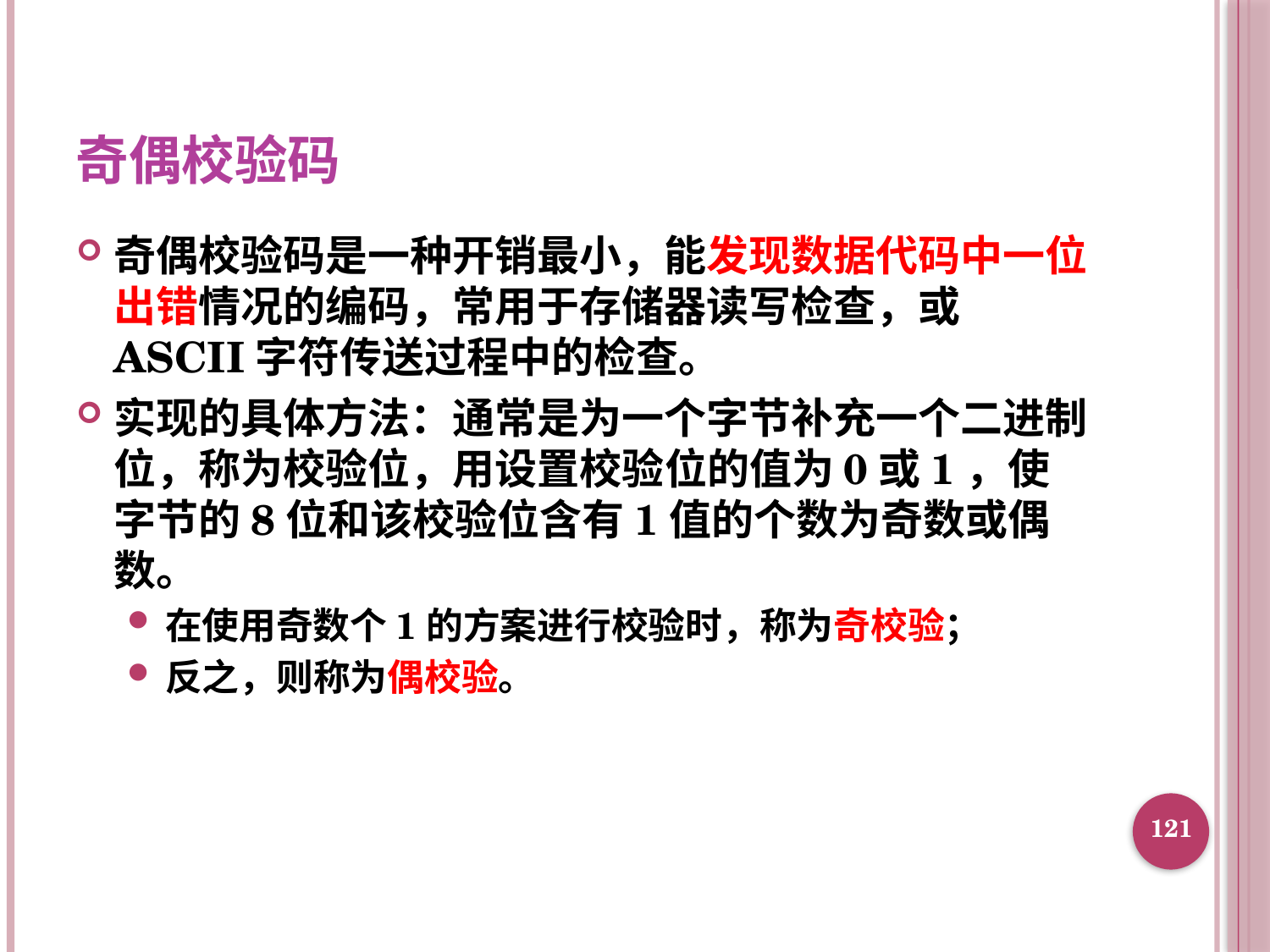

# 奇偶校验码
奇偶校验码是一种开销最小，能发现数据代码中一位出错情况的编码，常用于存储器读写检查，或ASCII字符传送过程中的检查。
实现的具体方法：通常是为一个字节补充一个二进制位，称为校验位，用设置校验位的值为0或1，使字节的8位和该校验位含有1值的个数为奇数或偶数。
在使用奇数个1的方案进行校验时，称为奇校验；
反之，则称为偶校验。
121